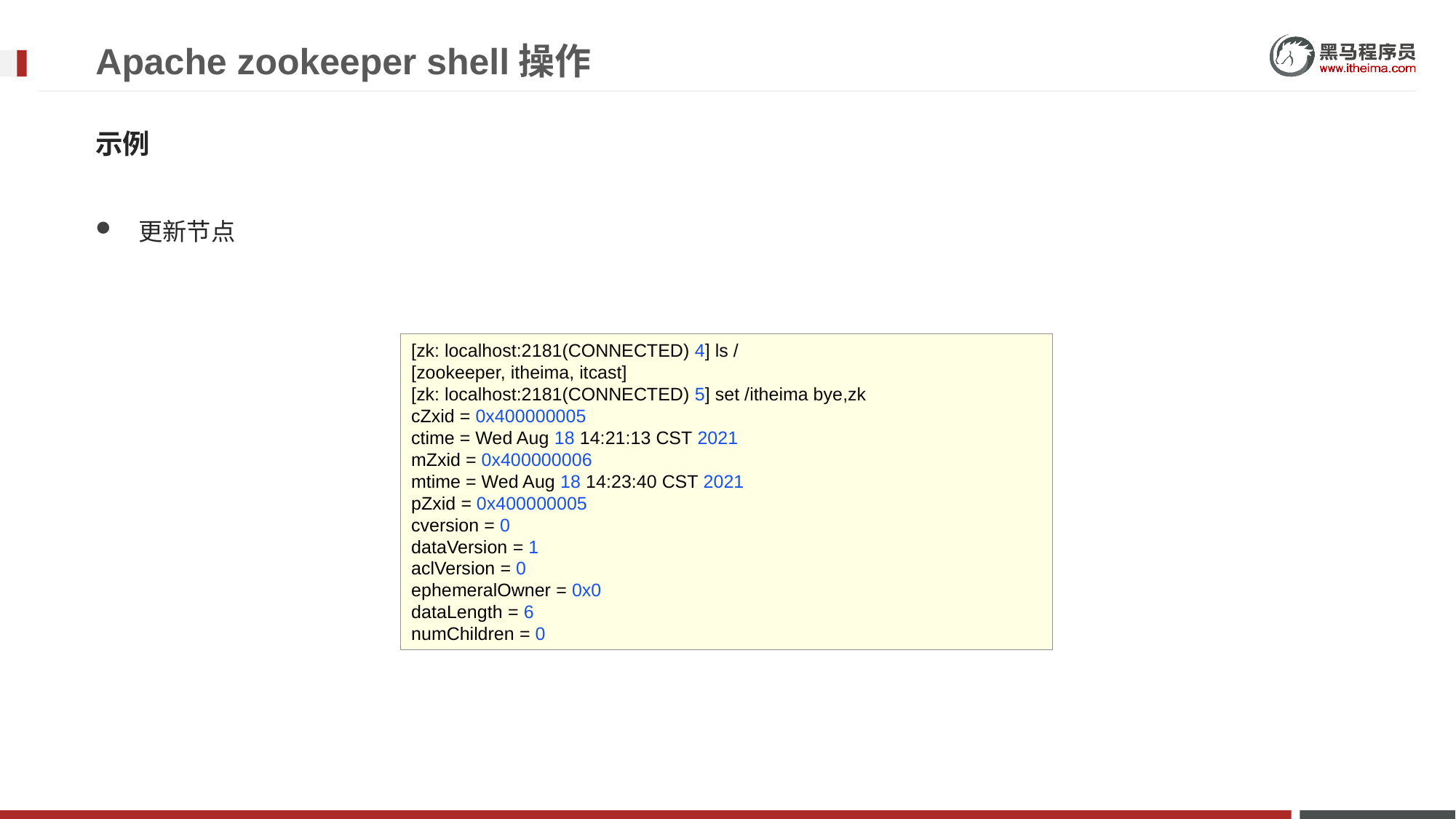

# Apache zookeeper shell操作
示例
更新节点
[zk: localhost:2181(CONNECTED) 4] ls /
[zookeeper, itheima, itcast]
[zk: localhost:2181(CONNECTED) 5] set /itheima bye,zk
cZxid = 0x400000005
ctime = Wed Aug 18 14:21:13 CST 2021
mZxid = 0x400000006
mtime = Wed Aug 18 14:23:40 CST 2021
pZxid = 0x400000005
cversion = 0
dataVersion = 1
aclVersion = 0
ephemeralOwner = 0x0
dataLength = 6
numChildren = 0